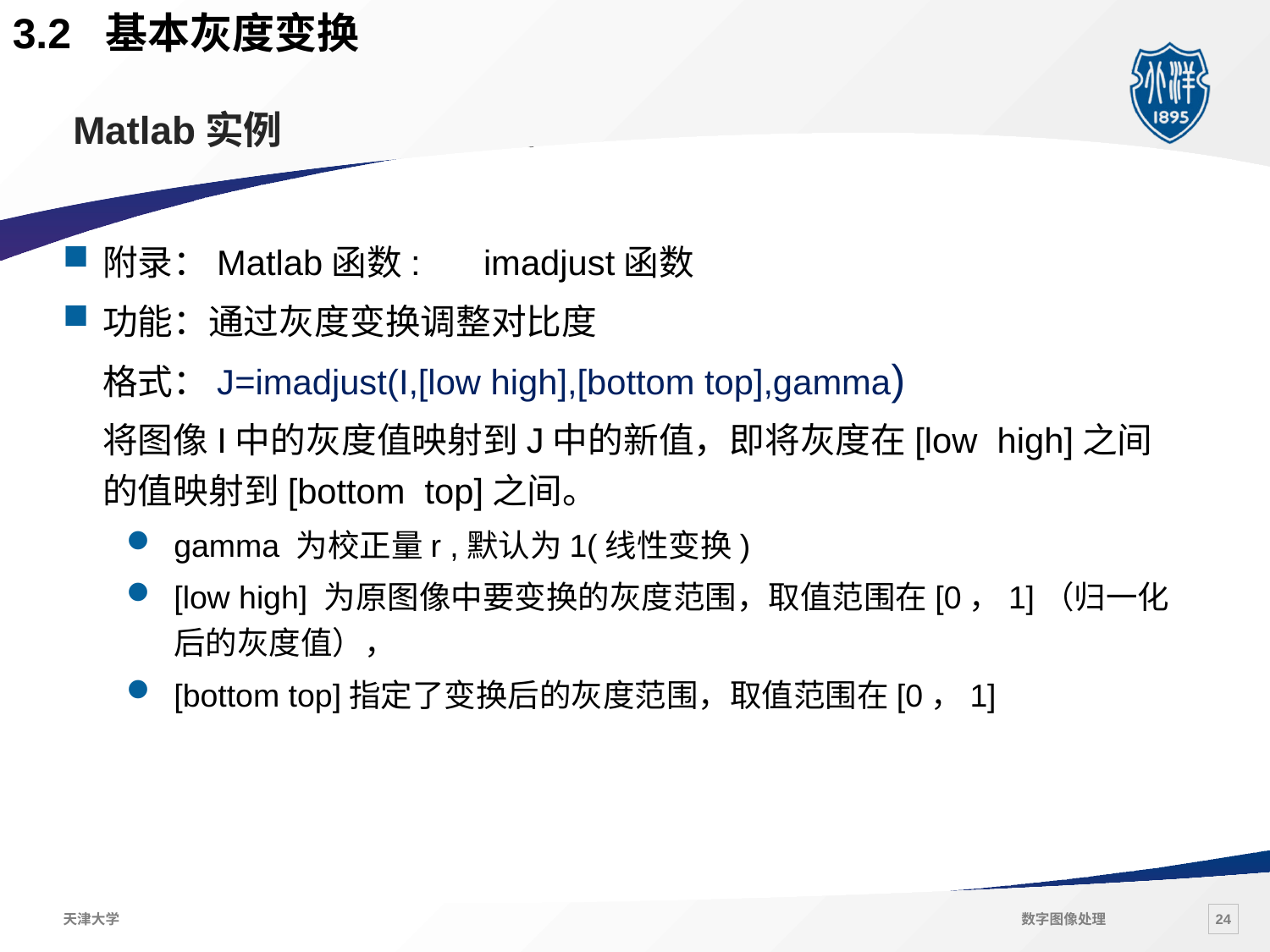

3.2  基本灰度变换
# Matlab实例
附录：Matlab函数:	imadjust函数
功能：通过灰度变换调整对比度
格式：J=imadjust(I,[low high],[bottom top],gamma)
    将图像I中的灰度值映射到J中的新值，即将灰度在[low  high]之间的值映射到[bottom  top]之间。
gamma 为校正量r ,默认为1(线性变换)
[low high] 为原图像中要变换的灰度范围，取值范围在[0，1]（归一化后的灰度值），
[bottom top]指定了变换后的灰度范围，取值范围在[0，1]